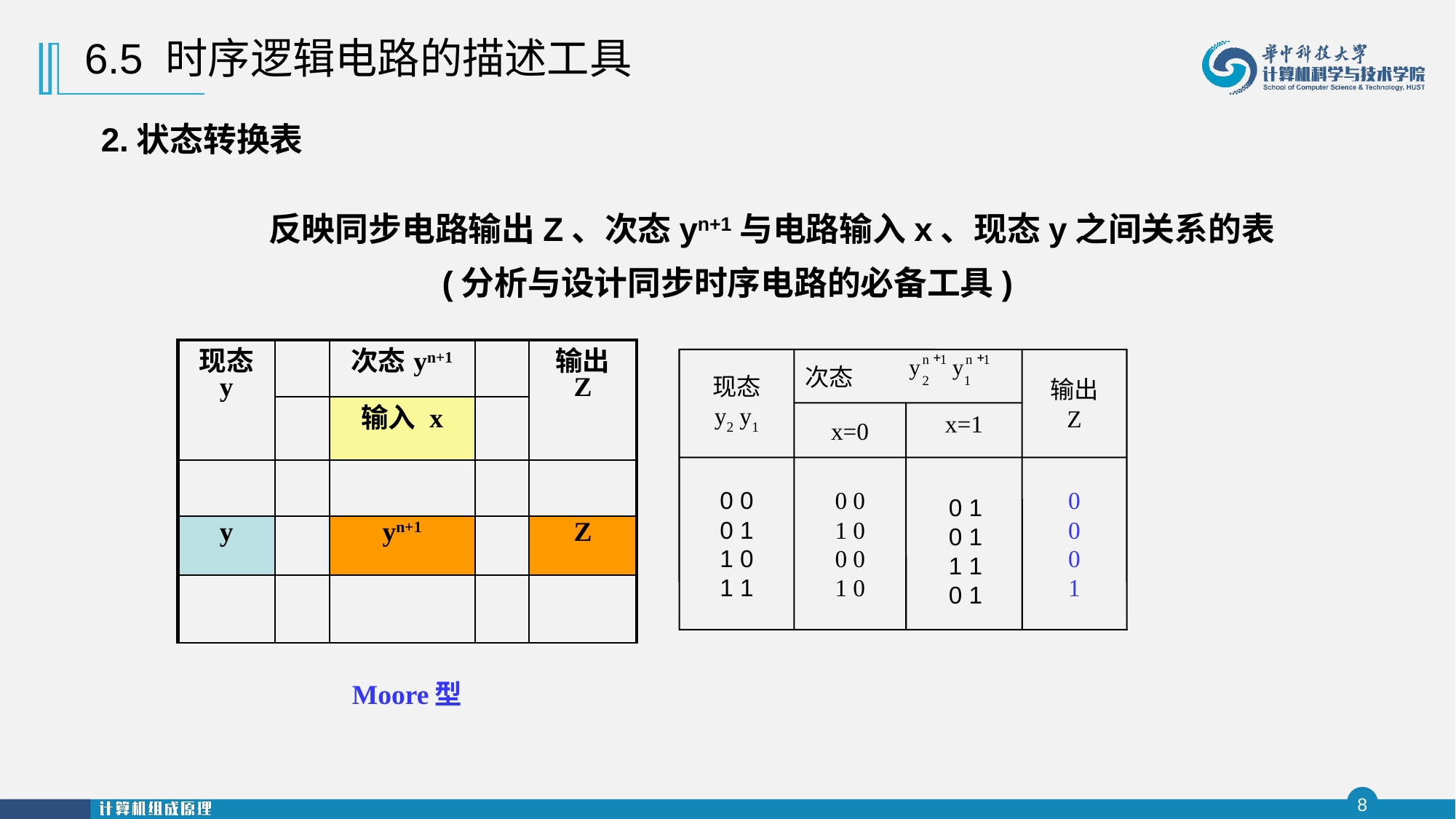

6.5 时序逻辑电路的描述工具
2.状态转换表
                      反映同步电路输出Z、次态yn+1与电路输入x、现态y之间关系的表
(分析与设计同步时序电路的必备工具)
| 现态 y |  | 次态yn+1 |  | 输出 Z |
| --- | --- | --- | --- | --- |
|  |  | 输入 x |  |  |
|  |  |  |  |  |
| y |  | yn+1 |  | Z |
|  |  |  |  |  |
| Moore型 |  |  |  |  |
现态
y2 y1

次态

输出
Z

+
+
n
1
n
1
y
y
2
1

x=0
x=1

0 0
0 1
1 0
1 1

0 0
1 0
0 0
1 0
0
0
0
1

0 1
0 1
1 1
0 1